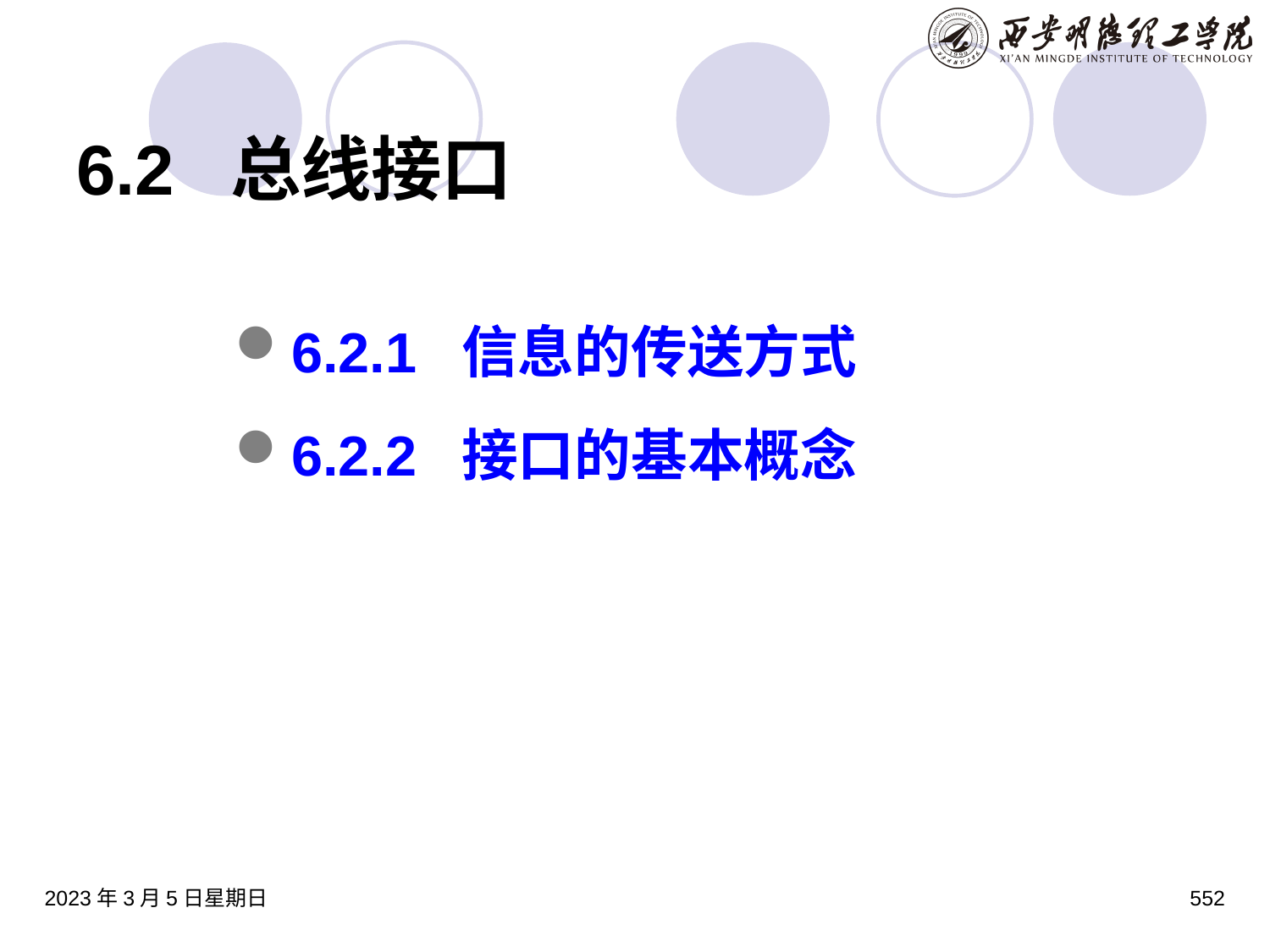

# 6.2  总线接口
6.2.1  信息的传送方式
6.2.2  接口的基本概念
2023年3月5日星期日
552